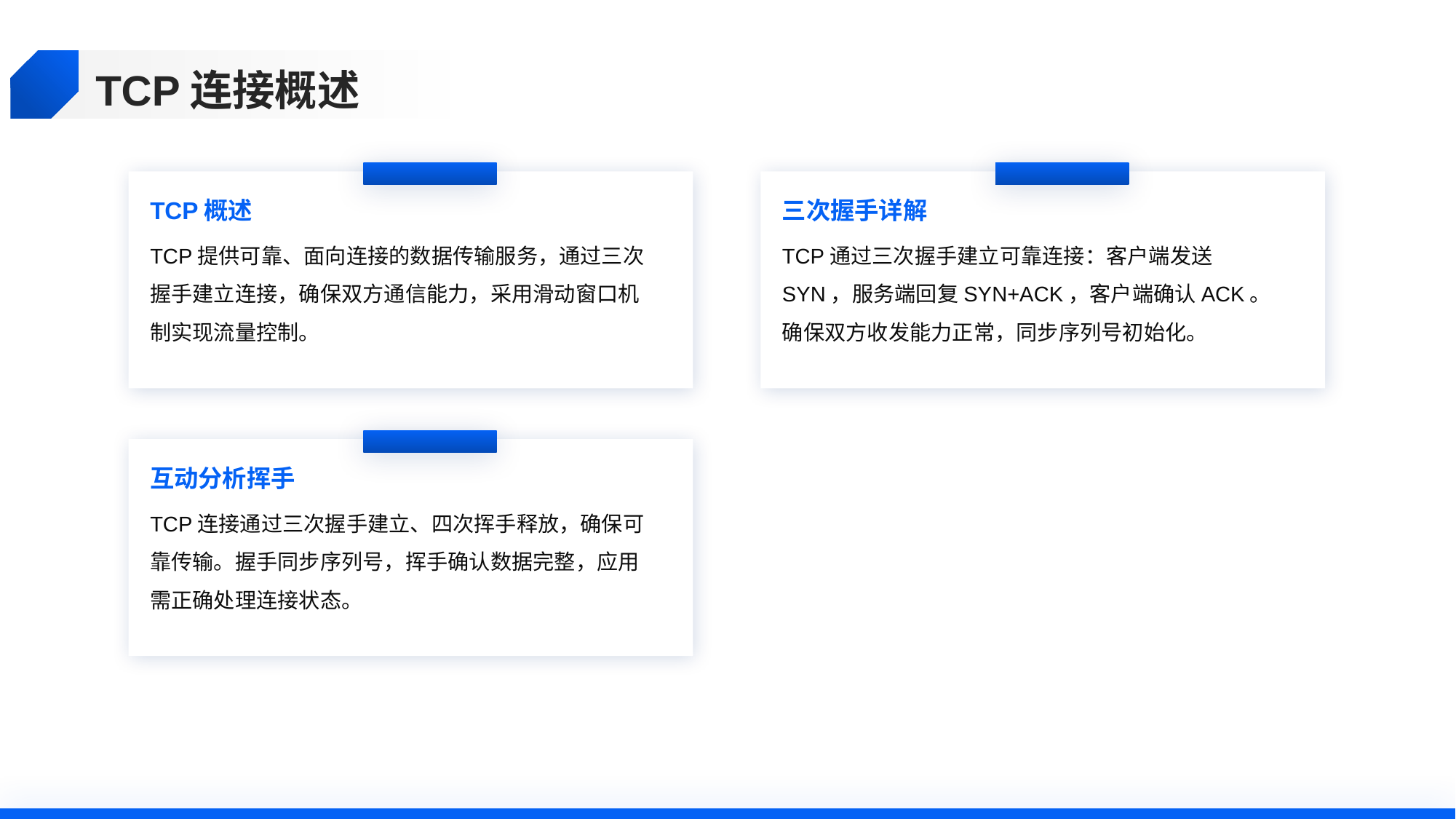

TCP连接概述

TCP概述
三次握手详解
TCP提供可靠、面向连接的数据传输服务，通过三次握手建立连接，确保双方通信能力，采用滑动窗口机制实现流量控制。
TCP通过三次握手建立可靠连接：客户端发送SYN，服务端回复SYN+ACK，客户端确认ACK。确保双方收发能力正常，同步序列号初始化。

互动分析挥手
TCP连接通过三次握手建立、四次挥手释放，确保可靠传输。握手同步序列号，挥手确认数据完整，应用需正确处理连接状态。